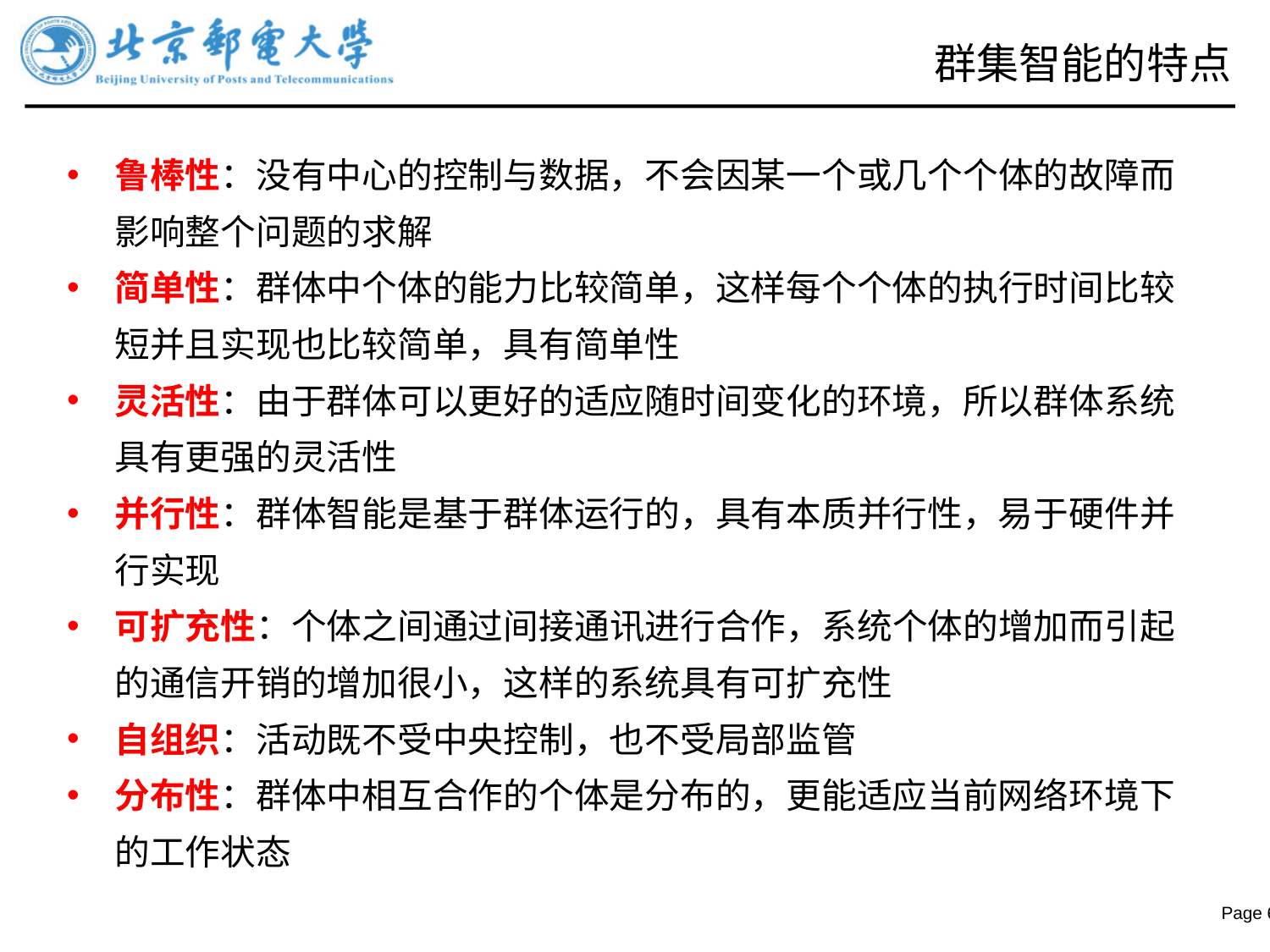

# 群集智能的特点
鲁棒性：没有中心的控制与数据，不会因某一个或几个个体的故障而影响整个问题的求解
简单性：群体中个体的能力比较简单，这样每个个体的执行时间比较短并且实现也比较简单，具有简单性
灵活性：由于群体可以更好的适应随时间变化的环境，所以群体系统具有更强的灵活性
并行性：群体智能是基于群体运行的，具有本质并行性，易于硬件并行实现
可扩充性：个体之间通过间接通讯进行合作，系统个体的增加而引起的通信开销的增加很小，这样的系统具有可扩充性
自组织：活动既不受中央控制，也不受局部监管
分布性：群体中相互合作的个体是分布的，更能适应当前网络环境下的工作状态